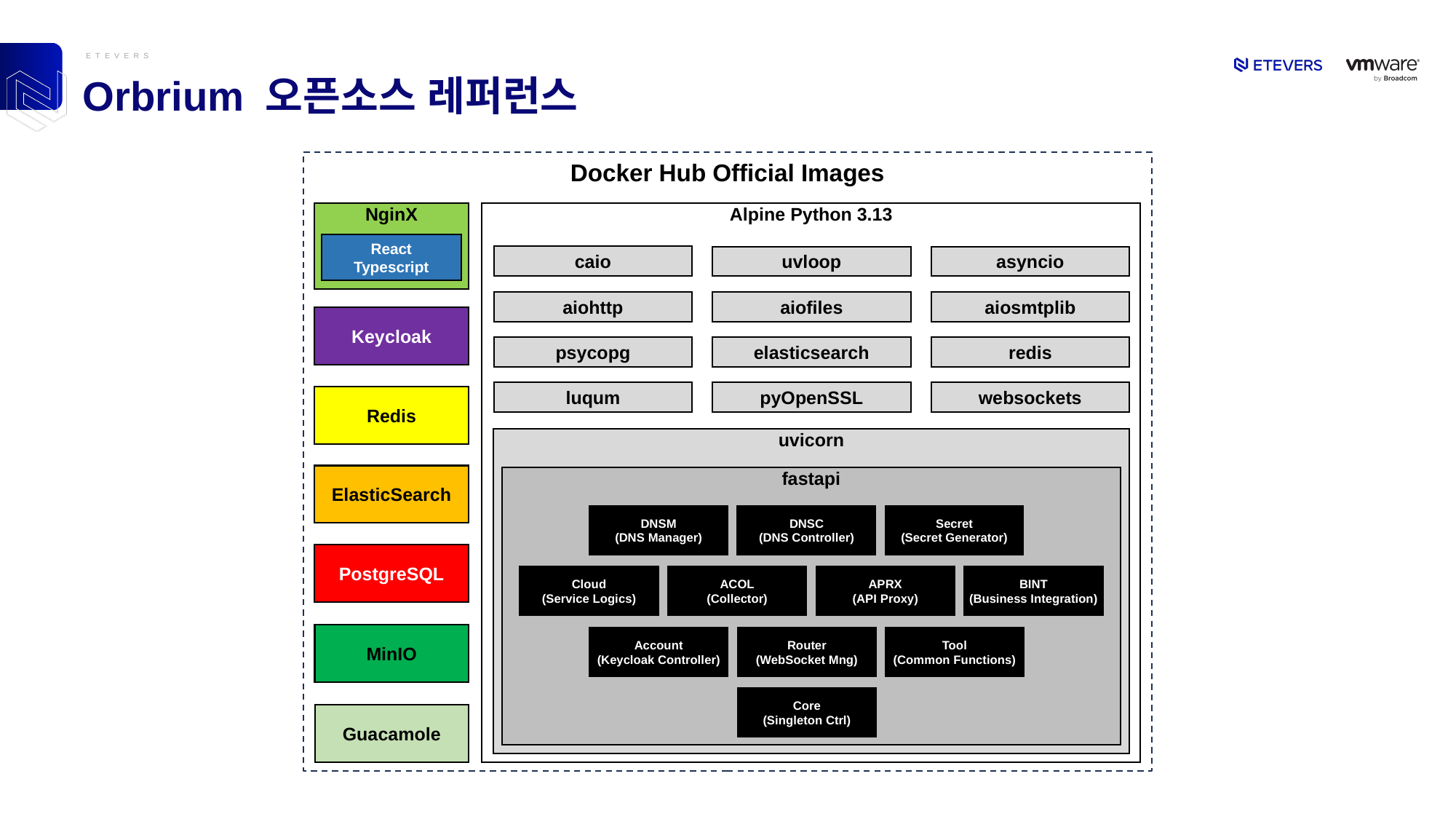

# Orbrium 오픈소스 레퍼런스
Docker Hub Official Images
NginX
Alpine Python 3.13
React
Typescript
caio
uvloop
asyncio
aiofiles
aiosmtplib
aiohttp
psycopg
elasticsearch
redis
websockets
luqum
pyOpenSSL
Keycloak
Redis
ElasticSearch
PostgreSQL
MinIO
Guacamole
uvicorn
fastapi
DNSM
(DNS Manager)
DNSC
(DNS Controller)
Secret
(Secret Generator)
Cloud
(Service Logics)
ACOL
(Collector)
APRX
(API Proxy)
BINT
(Business Integration)
Account
(Keycloak Controller)
Router
(WebSocket Mng)
Tool
(Common Functions)
Core
(Singleton Ctrl)